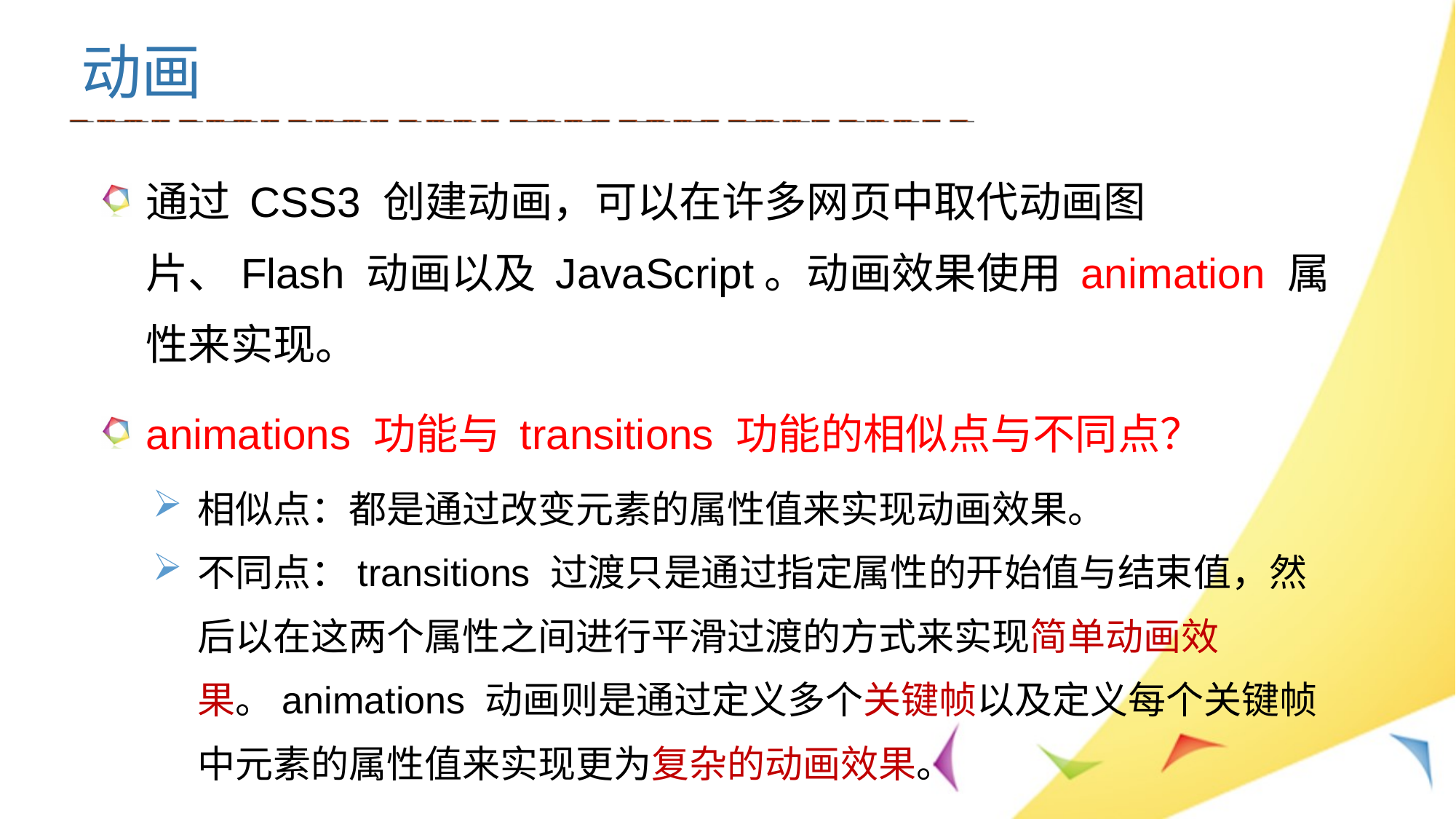

动画
通过 CSS3 创建动画，可以在许多网页中取代动画图片、Flash 动画以及 JavaScript。动画效果使用 animation 属性来实现。
animations 功能与 transitions 功能的相似点与不同点？
相似点：都是通过改变元素的属性值来实现动画效果。
不同点：transitions 过渡只是通过指定属性的开始值与结束值，然后以在这两个属性之间进行平滑过渡的方式来实现简单动画效果。animations 动画则是通过定义多个关键帧以及定义每个关键帧中元素的属性值来实现更为复杂的动画效果。